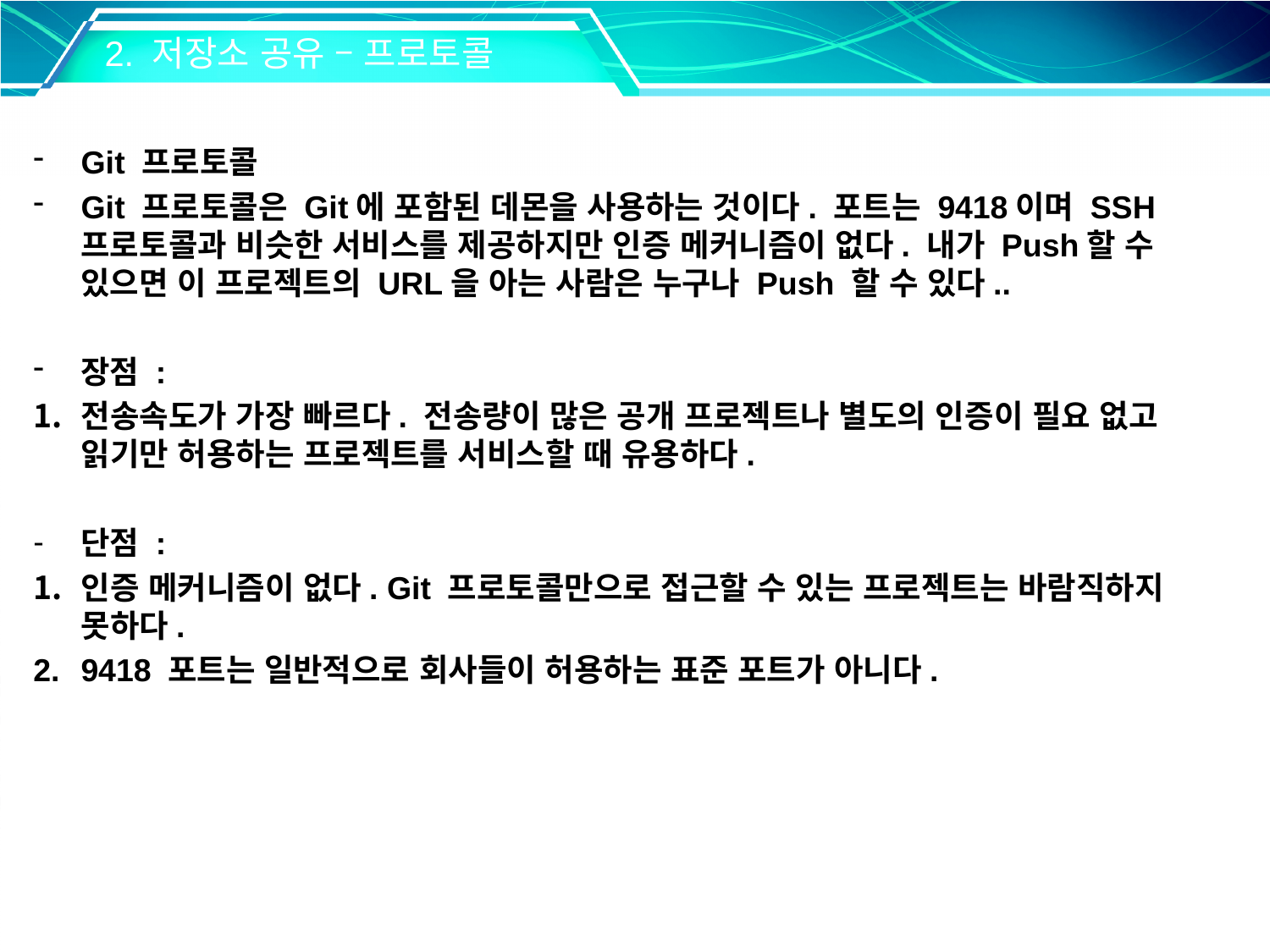

2. 저장소 공유 – 프로토콜
Git 프로토콜
Git 프로토콜은 Git에 포함된 데몬을 사용하는 것이다. 포트는 9418이며 SSH 프로토콜과 비슷한 서비스를 제공하지만 인증 메커니즘이 없다. 내가 Push할 수 있으면 이 프로젝트의 URL을 아는 사람은 누구나 Push 할 수 있다..

장점 :
전송속도가 가장 빠르다. 전송량이 많은 공개 프로젝트나 별도의 인증이 필요 없고 읽기만 허용하는 프로젝트를 서비스할 때 유용하다.

단점 :
인증 메커니즘이 없다. Git 프로토콜만으로 접근할 수 있는 프로젝트는 바람직하지 못하다.
9418 포트는 일반적으로 회사들이 허용하는 표준 포트가 아니다.